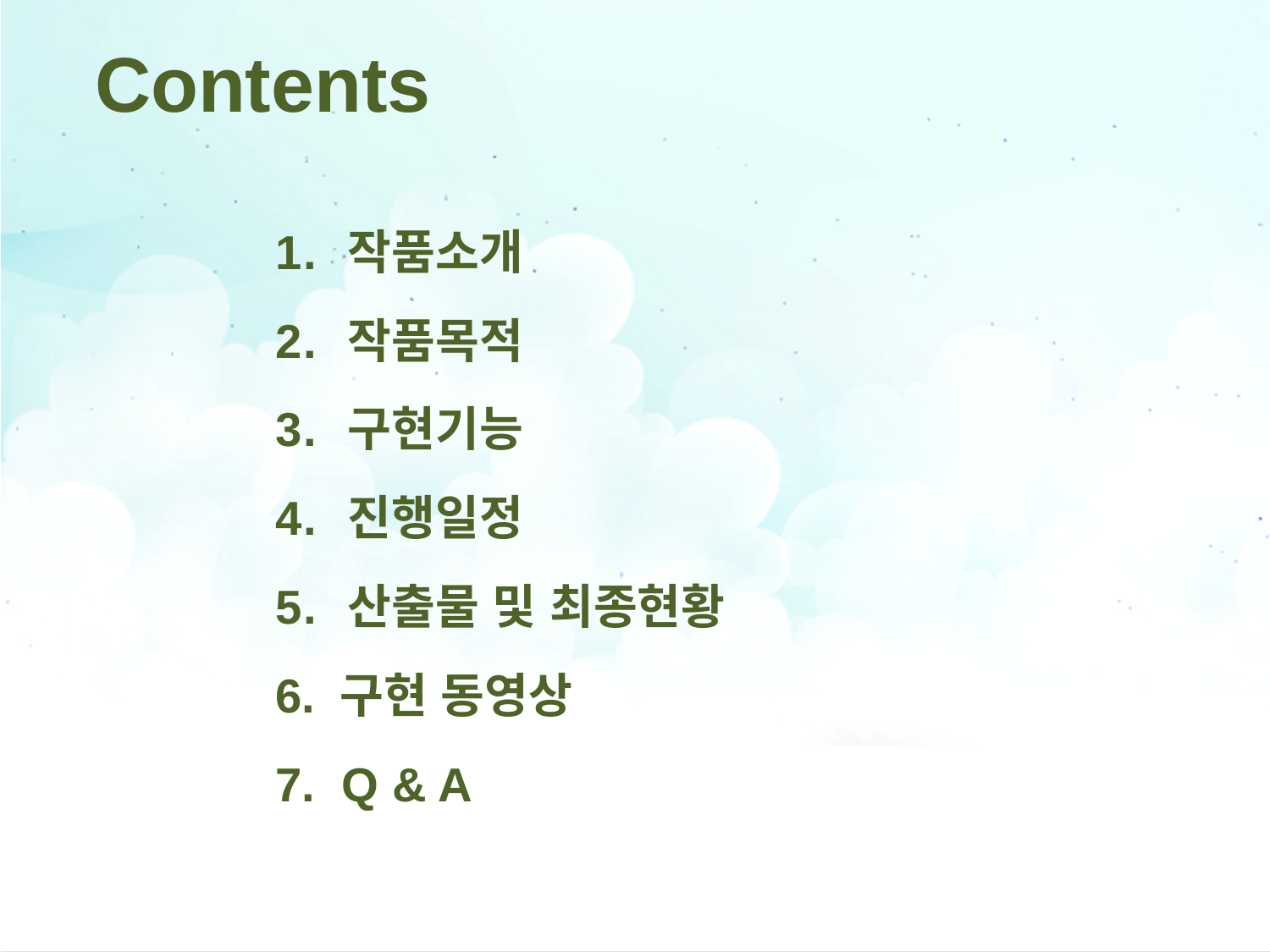

Contents
 작품소개

 작품목적

 구현기능

 진행일정

 산출물 및 최종현황

6. 구현 동영상

7.  Q & A